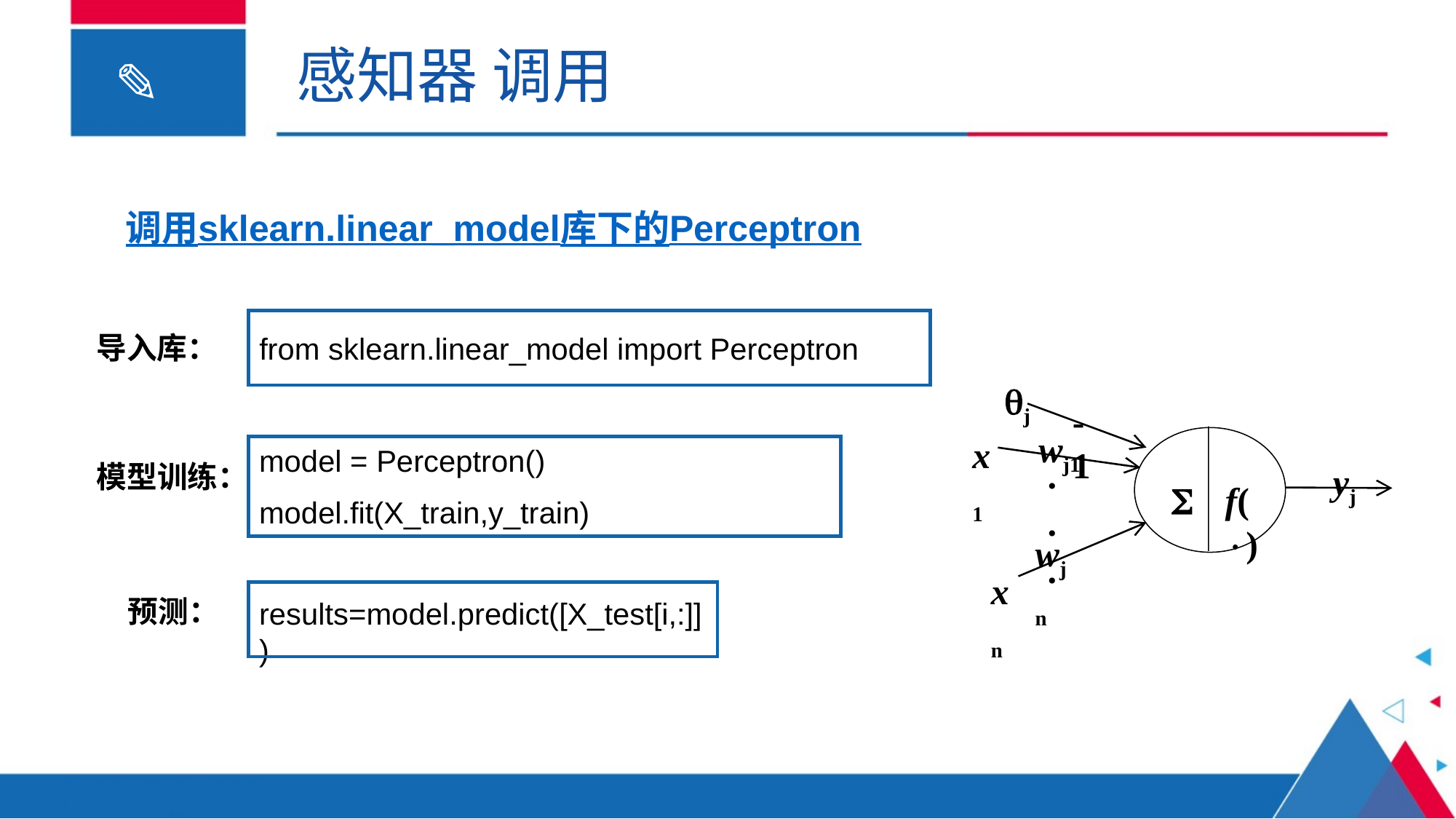

感知器 调用
调用sklearn.linear_model库下的Perceptron

from sklearn.linear_model import Perceptron
导入库：
θj
-1

wj1

x1

yj
·
·
·
Σ
f(⋅)

wjn
xn

model = Perceptron()
model.fit(X_train,y_train)
模型训练：

results=model.predict([X_test[i,:]])
预测：